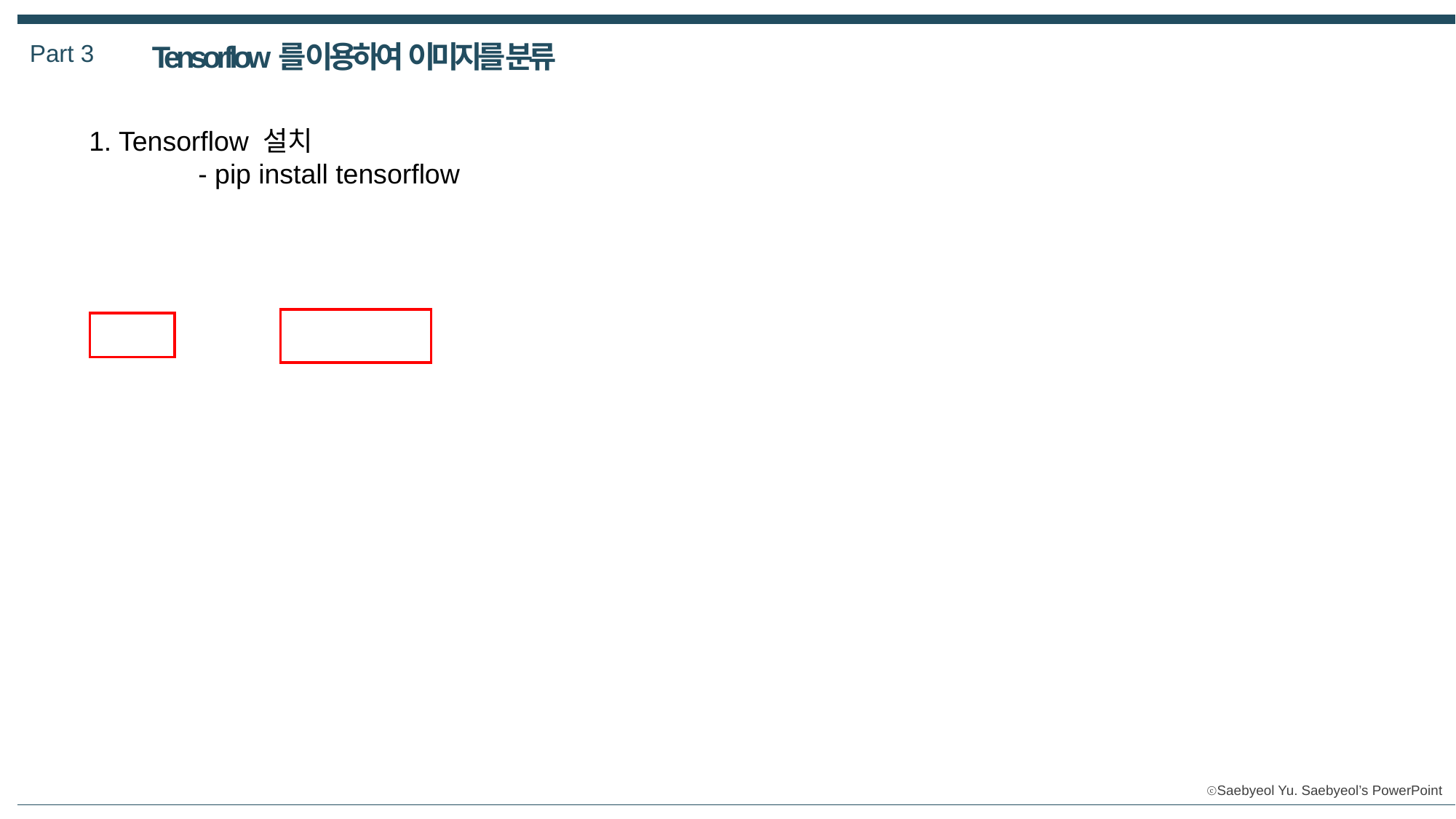

Part 3
Tensorflow를 이용하여  이미지를 분류
1. Tensorflow 설치
	- pip install tensorflow